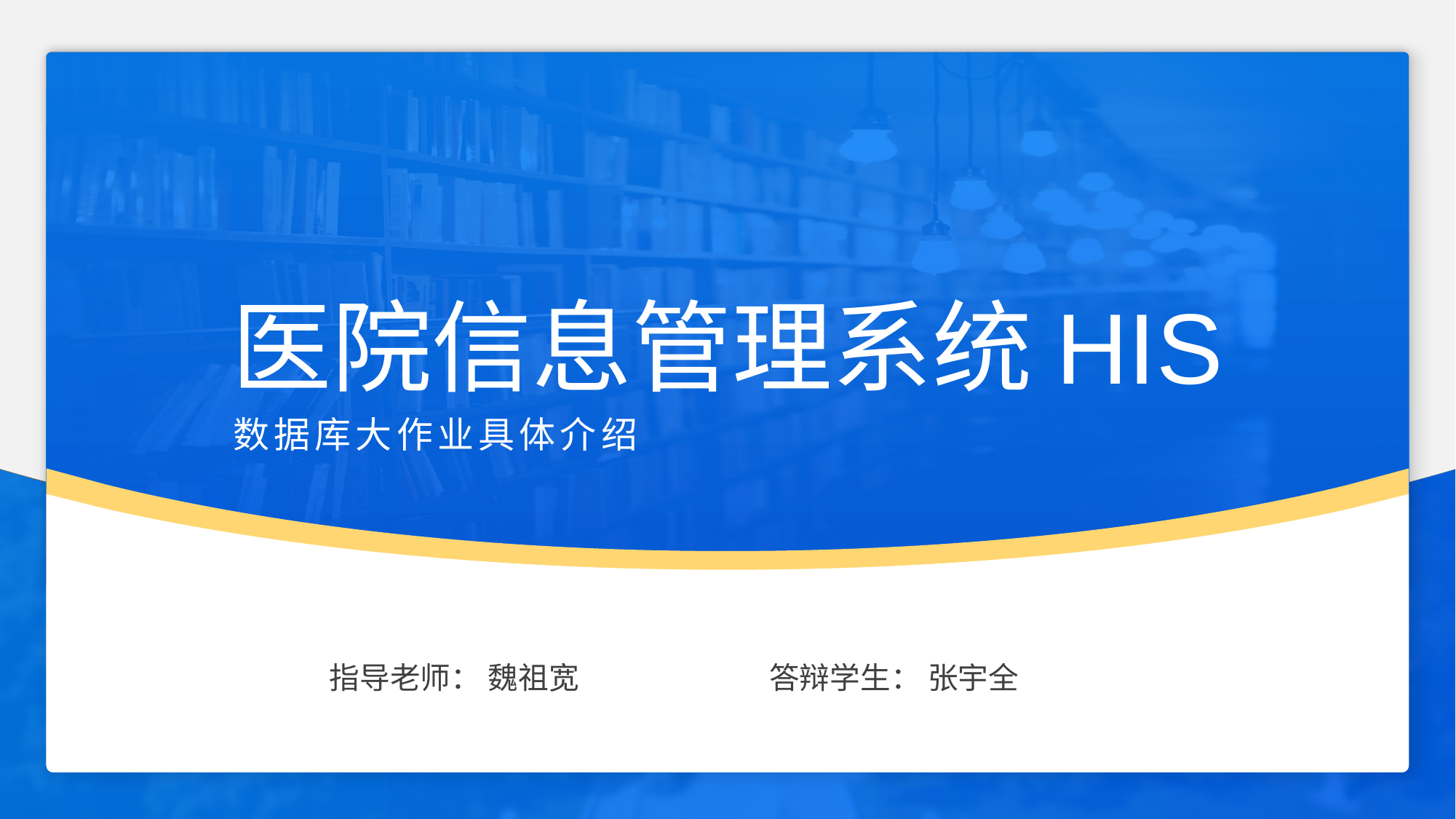

医院信息管理系统HIS
数据库大作业具体介绍
指导老师： 魏祖宽
答辩学生： 张宇全